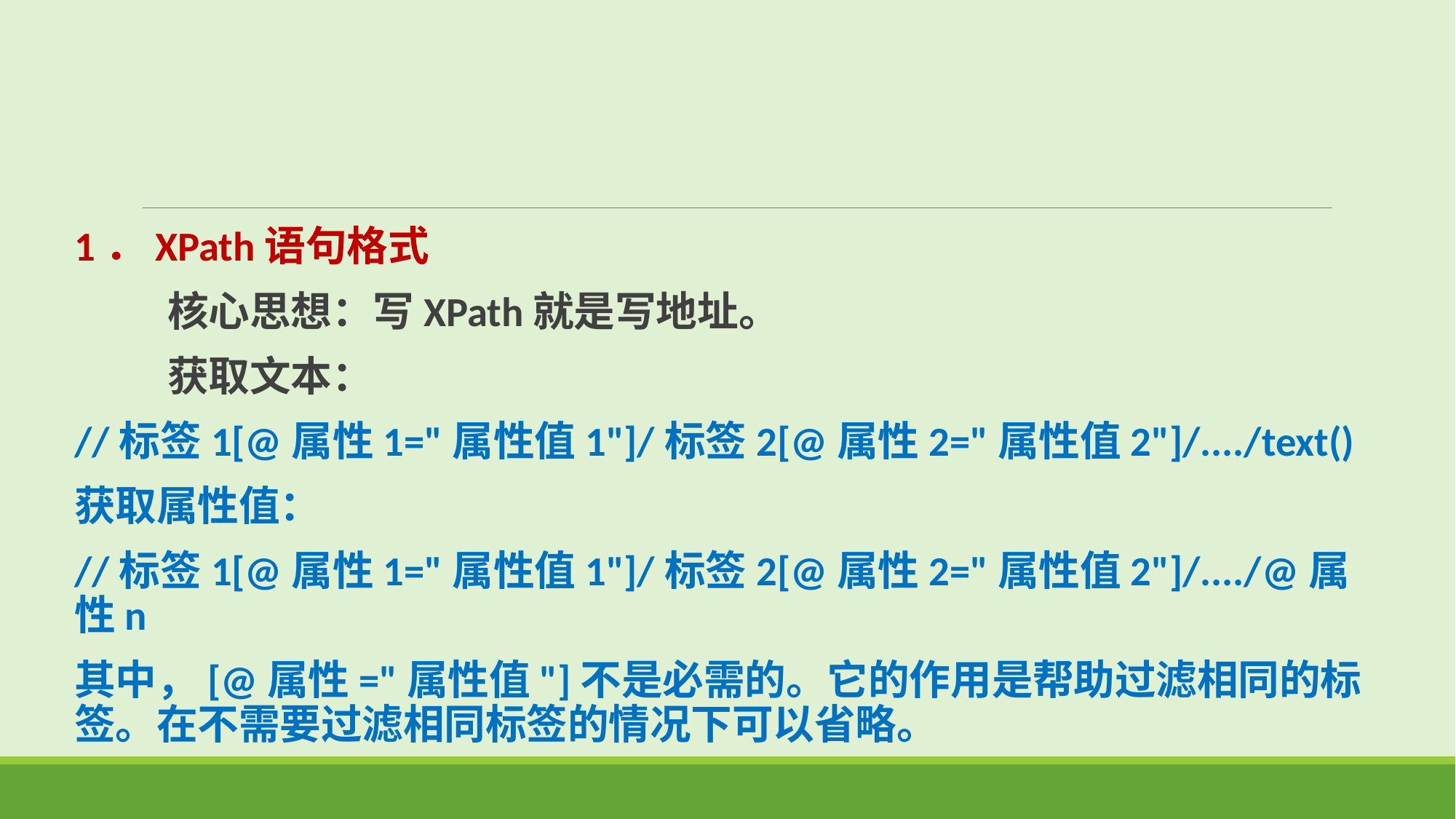

1．XPath语句格式
         核心思想：写XPath就是写地址。
         获取文本：
//标签1[@属性1="属性值1"]/标签2[@属性2="属性值2"]/..../text()
获取属性值：
//标签1[@属性1="属性值1"]/标签2[@属性2="属性值2"]/..../@属性n
其中，[@属性="属性值"]不是必需的。它的作用是帮助过滤相同的标签。在不需要过滤相同标签的情况下可以省略。